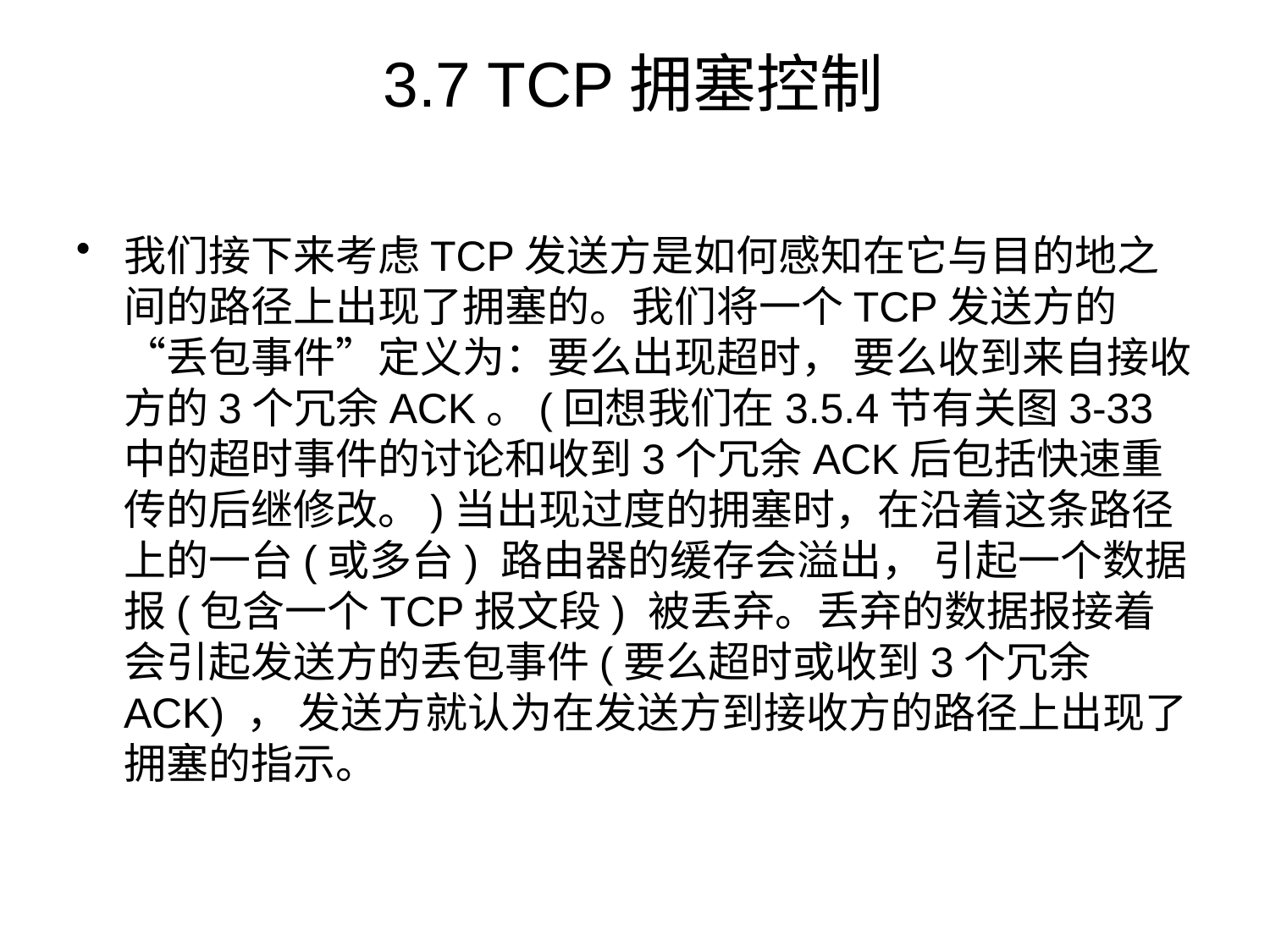

# 3.7 TCP拥塞控制
我们接下来考虑TCP发送方是如何感知在它与目的地之间的路径上出现了拥塞的。我们将一个TCP发送方的“丢包事件”定义为：要么出现超时， 要么收到来自接收方的3个冗余ACK。(回想我们在3.5.4节有关图3-33中的超时事件的讨论和收到3个冗余ACK后包括快速重传的后继修改。)当出现过度的拥塞时，在沿着这条路径上的一台(或多台) 路由器的缓存会溢出， 引起一个数据报(包含一个TCP报文段) 被丢弃。丢弃的数据报接着会引起发送方的丢包事件(要么超时或收到3个冗余ACK) ， 发送方就认为在发送方到接收方的路径上出现了拥塞的指示。